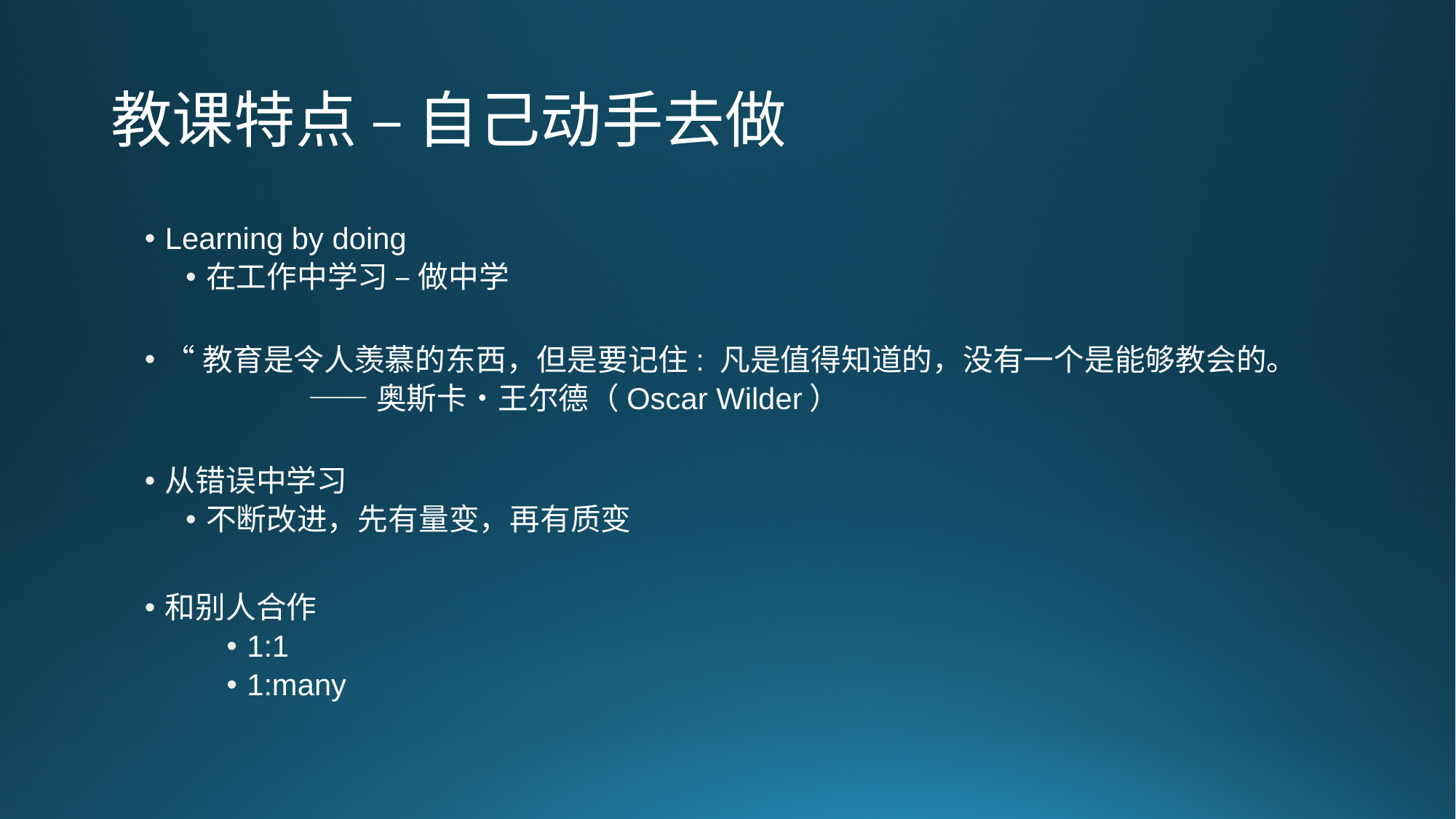

# 教课特点 – 自己动手去做
Learning by doing
在工作中学习 – 做中学

“教育是令人羡慕的东西，但是要记住: 凡是值得知道的，没有一个是能够教会的。
	——奥斯卡•王尔德（Oscar Wilder）

从错误中学习
不断改进，先有量变，再有质变

和别人合作
1:1
1:many